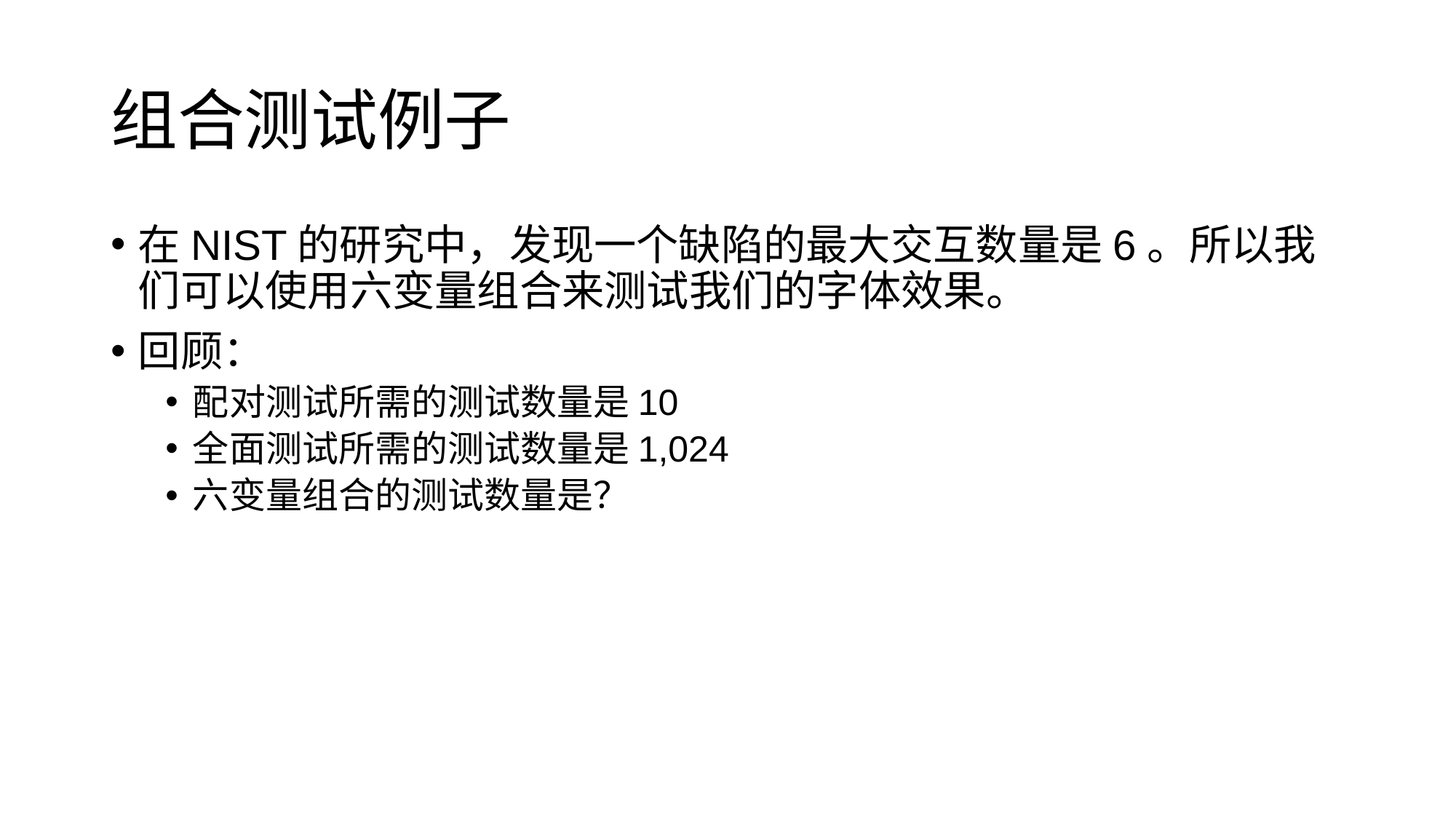

# 组合测试例子
在NIST的研究中，发现一个缺陷的最大交互数量是6。所以我们可以使用六变量组合来测试我们的字体效果。
回顾：
配对测试所需的测试数量是10
全面测试所需的测试数量是1,024
六变量组合的测试数量是？